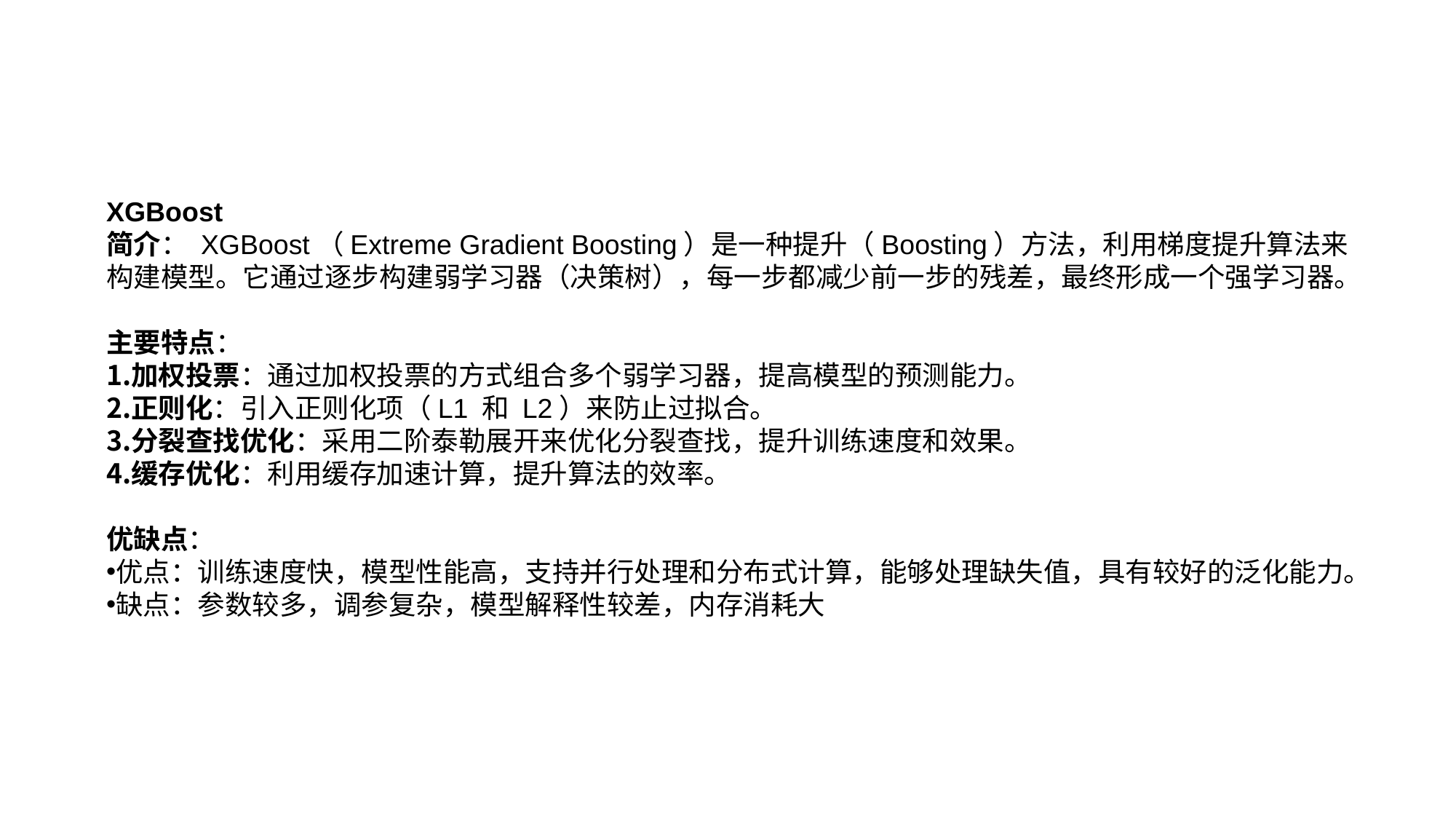

XGBoost
简介： XGBoost（Extreme Gradient Boosting）是一种提升（Boosting）方法，利用梯度提升算法来构建模型。它通过逐步构建弱学习器（决策树），每一步都减少前一步的残差，最终形成一个强学习器。

主要特点：
加权投票：通过加权投票的方式组合多个弱学习器，提高模型的预测能力。
正则化：引入正则化项（L1 和 L2）来防止过拟合。
分裂查找优化：采用二阶泰勒展开来优化分裂查找，提升训练速度和效果。
缓存优化：利用缓存加速计算，提升算法的效率。

优缺点：
优点：训练速度快，模型性能高，支持并行处理和分布式计算，能够处理缺失值，具有较好的泛化能力。
缺点：参数较多，调参复杂，模型解释性较差，内存消耗大